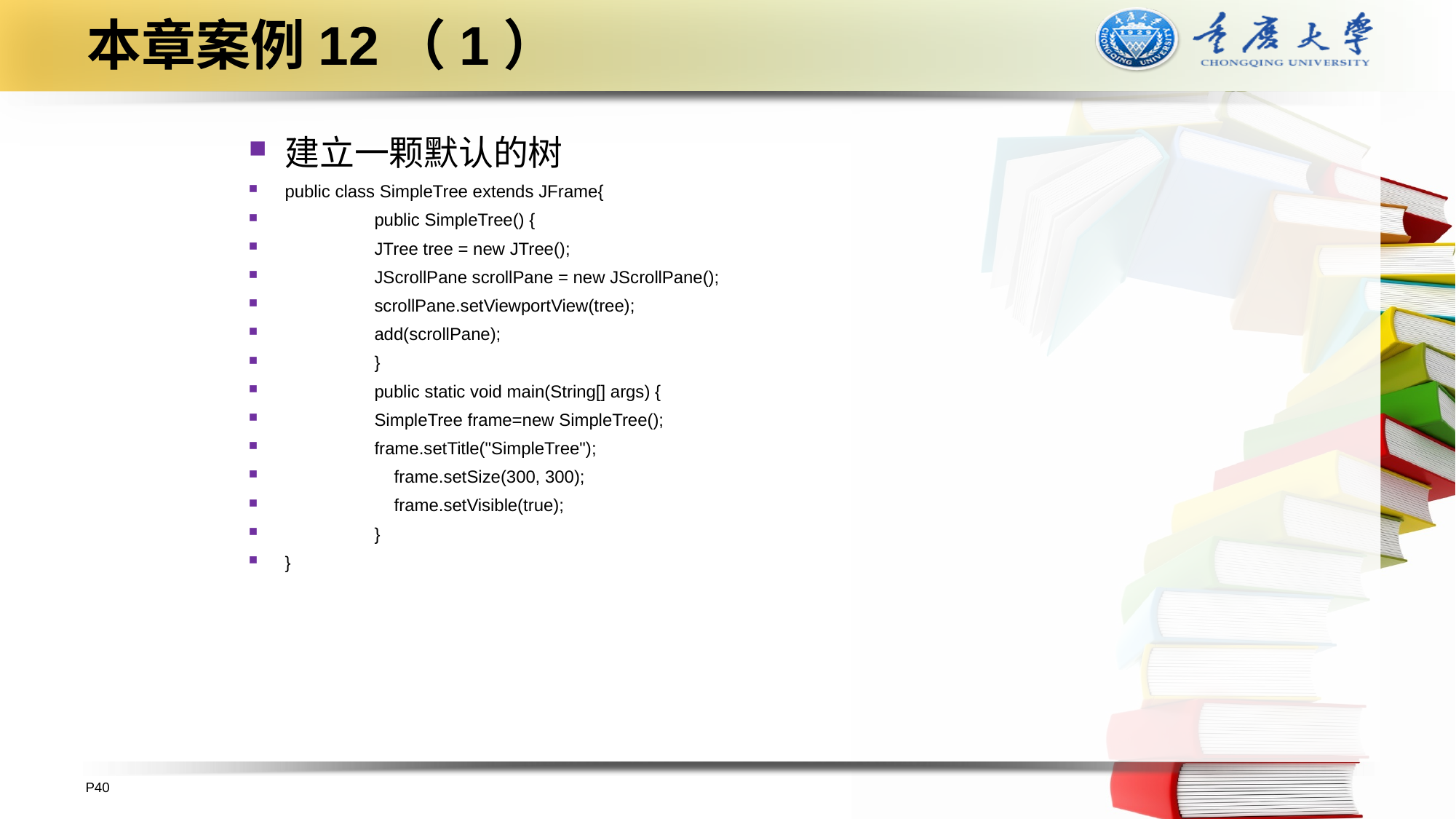

# 本章案例12（1）
建立一颗默认的树
public class SimpleTree extends JFrame{
	public SimpleTree() {
		JTree tree = new JTree();
		JScrollPane scrollPane = new JScrollPane();
		scrollPane.setViewportView(tree);
		add(scrollPane);
	}
	public static void main(String[] args) {
		SimpleTree frame=new SimpleTree();
		frame.setTitle("SimpleTree");
	    frame.setSize(300, 300);
	    frame.setVisible(true);
	}
}

P40